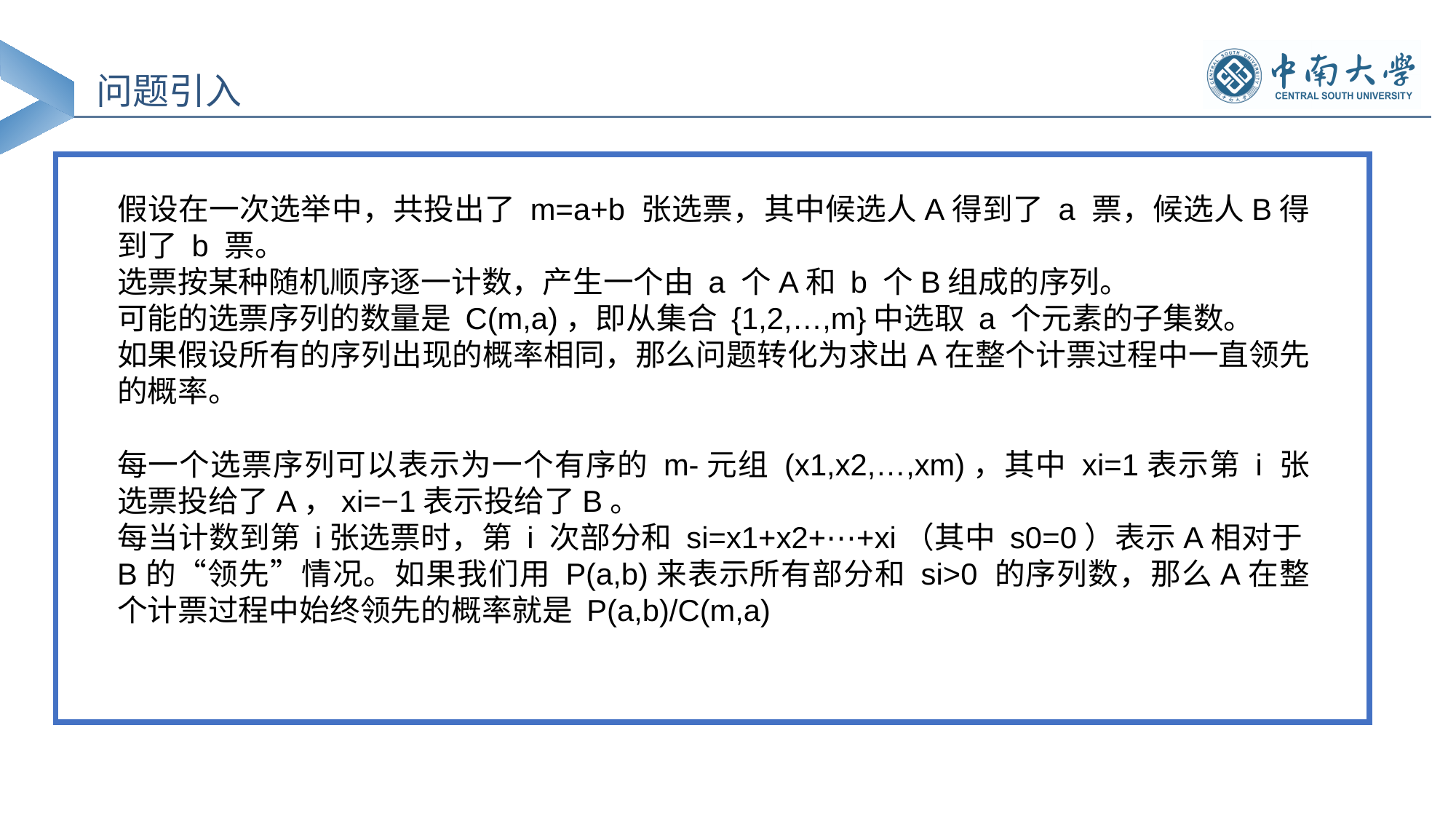

问题引入

假设在一次选举中，共投出了 m=a+b 张选票，其中候选人A得到了 a 票，候选人B得到了 b 票。
选票按某种随机顺序逐一计数，产生一个由 a 个A和 b 个B组成的序列。
可能的选票序列的数量是 C(m,a)，即从集合 {1,2,…,m}中选取 a 个元素的子集数。
如果假设所有的序列出现的概率相同，那么问题转化为求出A在整个计票过程中一直领先的概率。

每一个选票序列可以表示为一个有序的 m-元组 (x1,x2,…,xm)，其中 xi=1表示第 i 张选票投给了A，xi=−1表示投给了B。
每当计数到第 i张选票时，第 i 次部分和 si=x1+x2+⋯+xi（其中 s0=0）表示A相对于B的“领先”情况。如果我们用 P(a,b)来表示所有部分和 si>0 的序列数，那么A在整个计票过程中始终领先的概率就是 P(a,b)/C(m,a)